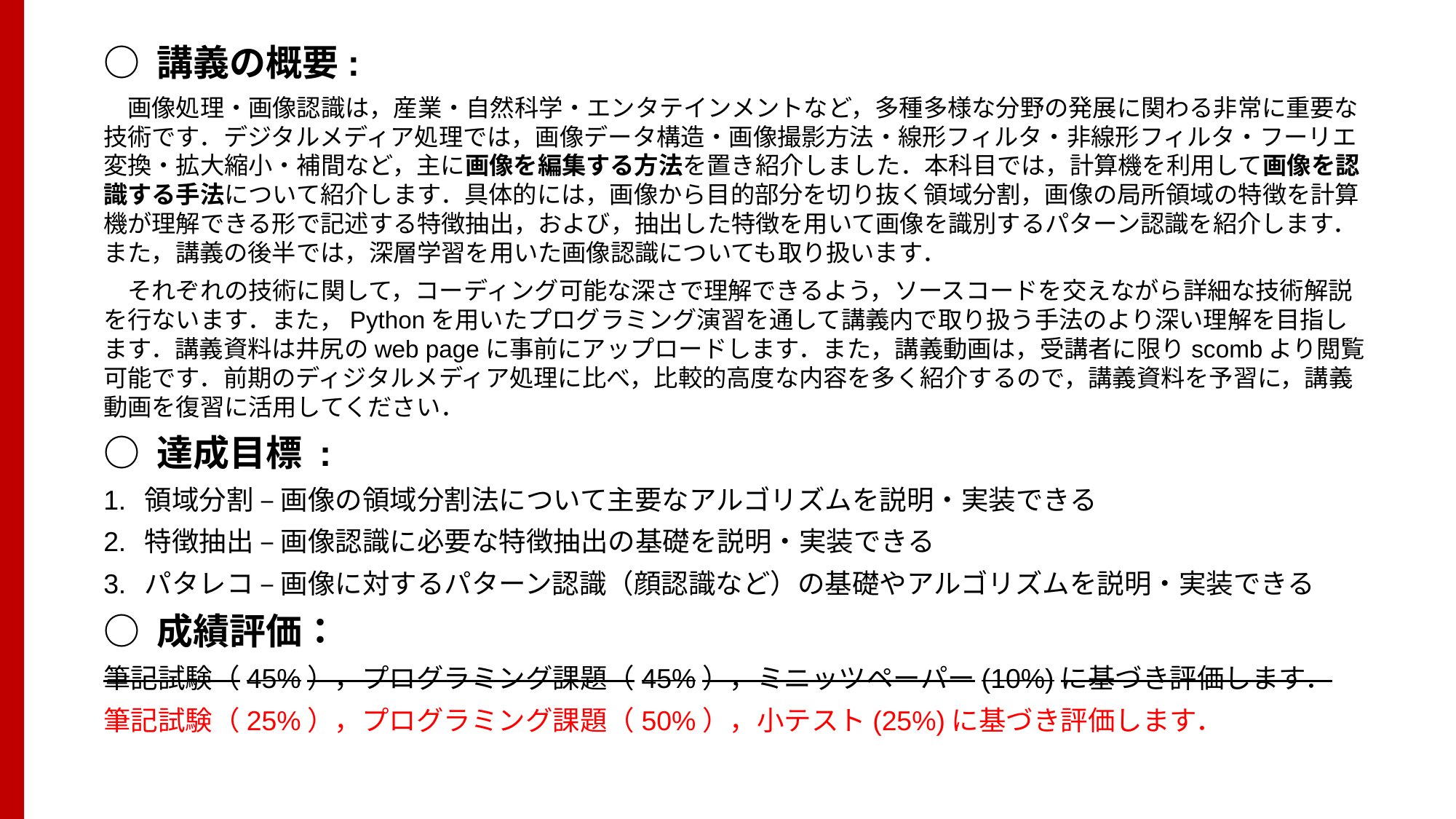

○ 講義の概要:
　画像処理・画像認識は，産業・自然科学・エンタテインメントなど，多種多様な分野の発展に関わる非常に重要な技術です．デジタルメディア処理では，画像データ構造・画像撮影方法・線形フィルタ・非線形フィルタ・フーリエ変換・拡大縮小・補間など，主に画像を編集する方法を置き紹介しました．本科目では，計算機を利用して画像を認識する手法について紹介します．具体的には，画像から目的部分を切り抜く領域分割，画像の局所領域の特徴を計算機が理解できる形で記述する特徴抽出，および，抽出した特徴を用いて画像を識別するパターン認識を紹介します．また，講義の後半では，深層学習を用いた画像認識についても取り扱います．
　それぞれの技術に関して，コーディング可能な深さで理解できるよう，ソースコードを交えながら詳細な技術解説を行ないます．また，Pythonを用いたプログラミング演習を通して講義内で取り扱う手法のより深い理解を目指します．講義資料は井尻のweb pageに事前にアップロードします．また，講義動画は，受講者に限りscombより閲覧可能です．前期のディジタルメディア処理に比べ，比較的高度な内容を多く紹介するので，講義資料を予習に，講義動画を復習に活用してください．
○ 達成目標 :
領域分割 – 画像の領域分割法について主要なアルゴリズムを説明・実装できる
特徴抽出 – 画像認識に必要な特徴抽出の基礎を説明・実装できる
パタレコ – 画像に対するパターン認識（顔認識など）の基礎やアルゴリズムを説明・実装できる
○ 成績評価：
筆記試験（45%），プログラミング課題（45%），ミニッツペーパー(10%)に基づき評価します．
筆記試験（25%），プログラミング課題（50%），小テスト(25%)に基づき評価します．